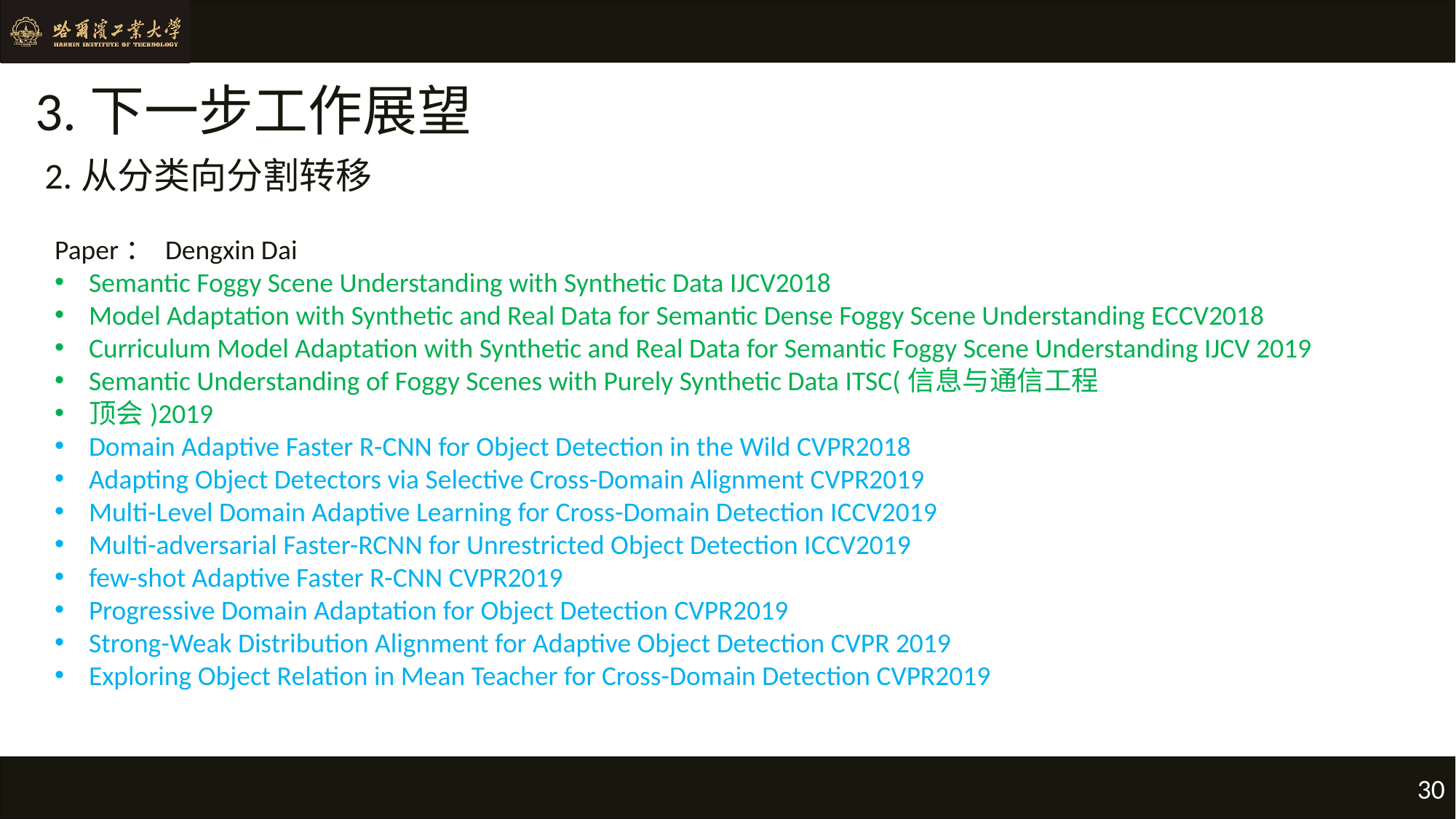

# 3.下一步工作展望
2.从分类向分割转移
Paper： Dengxin Dai
Semantic Foggy Scene Understanding with Synthetic Data IJCV2018
Model Adaptation with Synthetic and Real Data for Semantic Dense Foggy Scene Understanding ECCV2018
Curriculum Model Adaptation with Synthetic and Real Data for Semantic Foggy Scene Understanding IJCV 2019
Semantic Understanding of Foggy Scenes with Purely Synthetic Data ITSC(信息与通信工程
顶会)2019
Domain Adaptive Faster R-CNN for Object Detection in the Wild CVPR2018
Adapting Object Detectors via Selective Cross-Domain Alignment CVPR2019
Multi-Level Domain Adaptive Learning for Cross-Domain Detection ICCV2019
Multi-adversarial Faster-RCNN for Unrestricted Object Detection ICCV2019
few-shot Adaptive Faster R-CNN CVPR2019
Progressive Domain Adaptation for Object Detection CVPR2019
Strong-Weak Distribution Alignment for Adaptive Object Detection CVPR 2019
Exploring Object Relation in Mean Teacher for Cross-Domain Detection CVPR2019
30